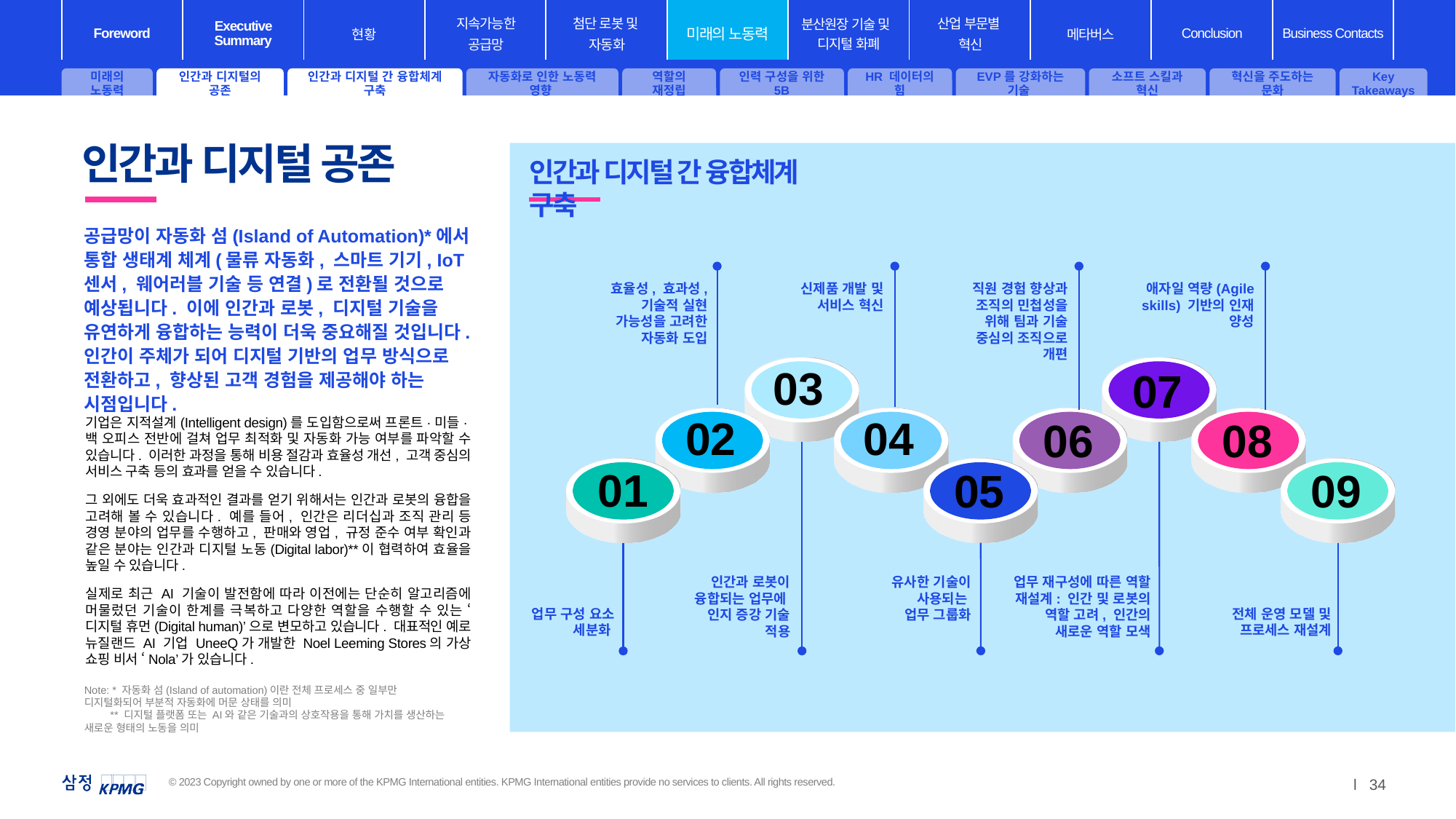

미래의 노동력
인간과 디지털의 공존
인간과 디지털 간 융합체계 구축
자동화로 인한 노동력 영향
역할의 재정립
인력 구성을 위한 5B
HR 데이터의 힘
EVP를 강화하는 기술
소프트 스킬과 혁신
혁신을 주도하는 문화
Key Takeaways
인간과 디지털 공존

인간과 디지털 간 융합체계 구축

공급망이 자동화 섬(Island of Automation)*에서 통합 생태계 체계(물류 자동화, 스마트 기기, IoT 센서, 웨어러블 기술 등 연결)로 전환될 것으로 예상됩니다. 이에 인간과 로봇, 디지털 기술을 유연하게 융합하는 능력이 더욱 중요해질 것입니다. 인간이 주체가 되어 디지털 기반의 업무 방식으로 전환하고, 향상된 고객 경험을 제공해야 하는 시점입니다.
효율성, 효과성, 기술적 실현 가능성을 고려한 자동화 도입
신제품 개발 및 서비스 혁신
직원 경험 향상과 조직의 민첩성을 위해 팀과 기술 중심의 조직으로 개편
애자일 역량(Agile skills) 기반의 인재 양성
03
07

02
04
06
08

01
05
09

기업은 지적설계(Intelligent design)를 도입함으로써 프론트·미들·백 오피스 전반에 걸쳐 업무 최적화 및 자동화 가능 여부를 파악할 수 있습니다. 이러한 과정을 통해 비용 절감과 효율성 개선, 고객 중심의 서비스 구축 등의 효과를 얻을 수 있습니다.
그 외에도 더욱 효과적인 결과를 얻기 위해서는 인간과 로봇의 융합을 고려해 볼 수 있습니다. 예를 들어, 인간은 리더십과 조직 관리 등 경영 분야의 업무를 수행하고, 판매와 영업, 규정 준수 여부 확인과 같은 분야는 인간과 디지털 노동(Digital labor)**이 협력하여 효율을 높일 수 있습니다.
실제로 최근 AI 기술이 발전함에 따라 이전에는 단순히 알고리즘에 머물렀던 기술이 한계를 극복하고 다양한 역할을 수행할 수 있는 ‘디지털 휴먼(Digital human)’으로 변모하고 있습니다. 대표적인 예로 뉴질랜드 AI 기업 UneeQ가 개발한 Noel Leeming Stores의 가상 쇼핑 비서 ‘Nola’가 있습니다.
인간과 로봇이 융합되는 업무에
인지 증강 기술 적용
유사한 기술이 사용되는
업무 그룹화
업무 재구성에 따른 역할 재설계: 인간 및 로봇의 역할 고려, 인간의 새로운 역할 모색
업무 구성 요소
세분화
전체 운영 모델 및 프로세스 재설계
Note: * 자동화 섬(Island of automation)이란 전체 프로세스 중 일부만 디지털화되어 부분적 자동화에 머문 상태를 의미
        ** 디지털 플랫폼 또는 AI와 같은 기술과의 상호작용을 통해 가치를 생산하는 새로운 형태의 노동을 의미
l   34
© 2023 Copyright owned by one or more of the KPMG International entities. KPMG International entities provide no services to clients. All rights reserved.